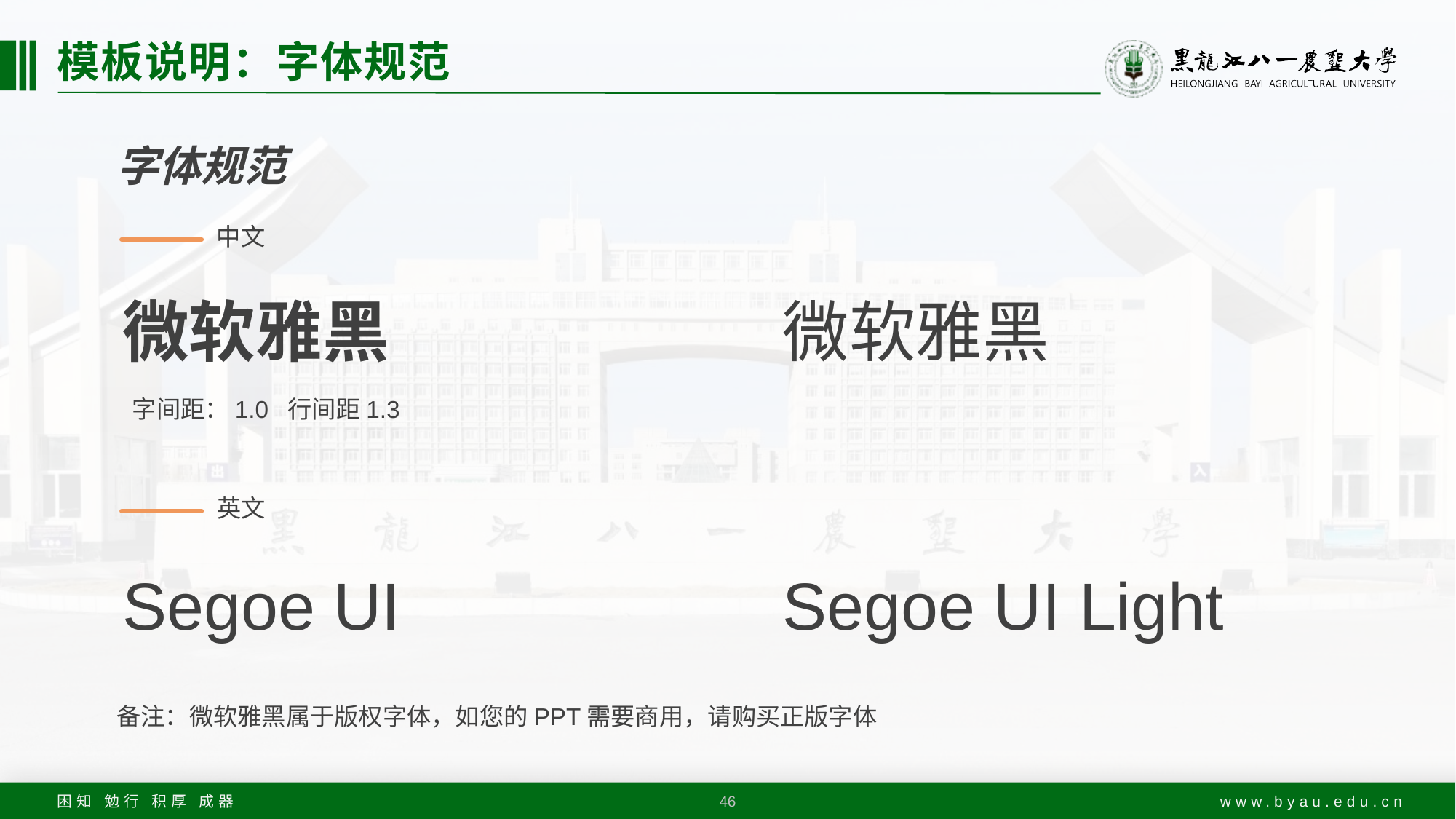

# 模板说明：字体规范
字体规范
中文
微软雅黑
微软雅黑
字间距：1.0  行间距1.3
英文
Segoe UI
Segoe UI Light
备注：微软雅黑属于版权字体，如您的PPT需要商用，请购买正版字体
46